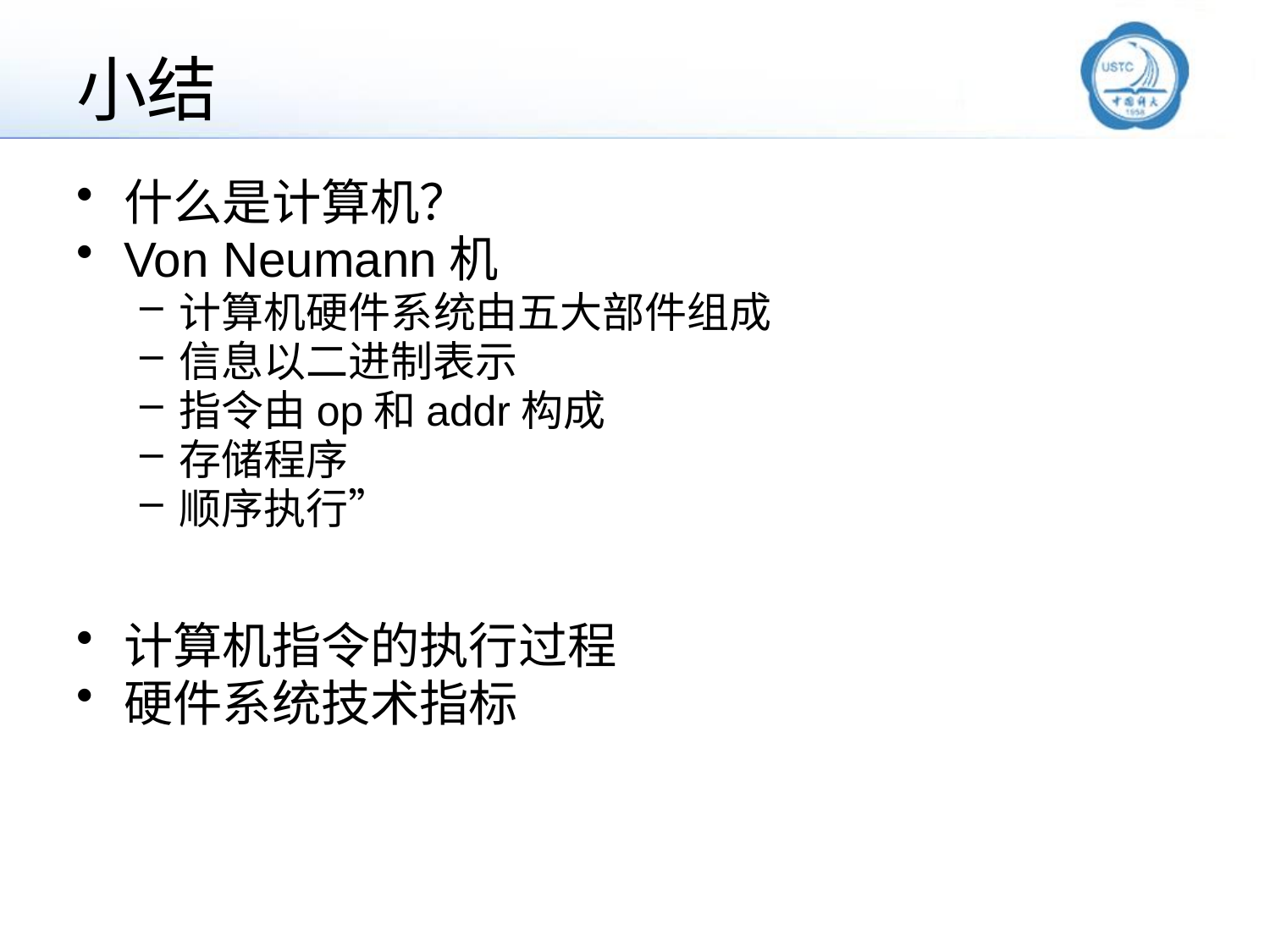

# 小结
什么是计算机？
Von Neumann机
计算机硬件系统由五大部件组成
信息以二进制表示
指令由op和addr构成
存储程序
顺序执行”

计算机指令的执行过程
硬件系统技术指标